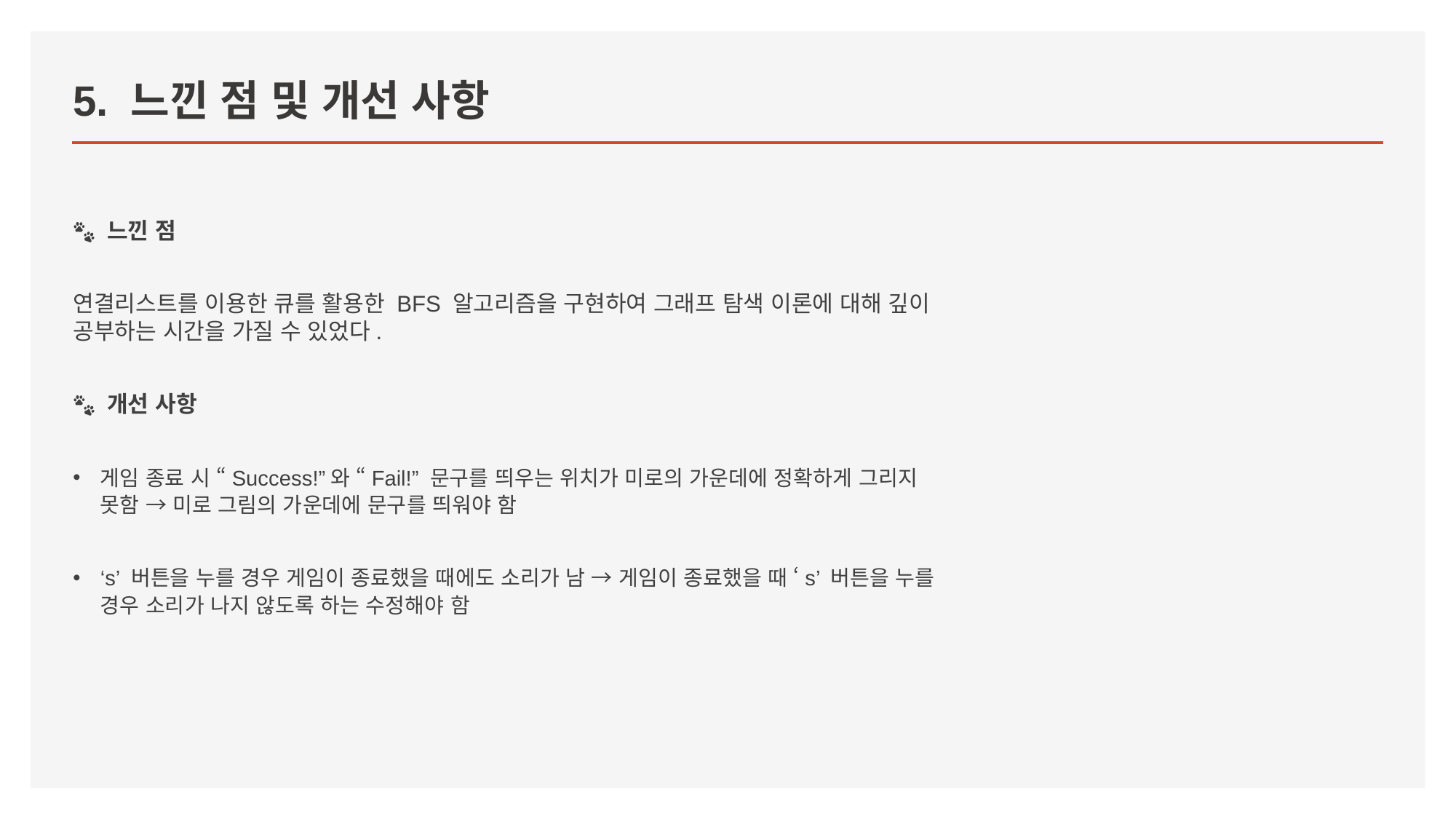

# 5. 느낀 점 및 개선 사항
🐾 느낀 점
연결리스트를 이용한 큐를 활용한 BFS 알고리즘을 구현하여 그래프 탐색 이론에 대해 깊이 공부하는 시간을 가질 수 있었다.
🐾 개선 사항
게임 종료 시 “Success!”와 “Fail!” 문구를 띄우는 위치가 미로의 가운데에 정확하게 그리지 못함 → 미로 그림의 가운데에 문구를 띄워야 함
‘s’ 버튼을 누를 경우 게임이 종료했을 때에도 소리가 남 → 게임이 종료했을 때 ‘s’ 버튼을 누를 경우 소리가 나지 않도록 하는 수정해야 함